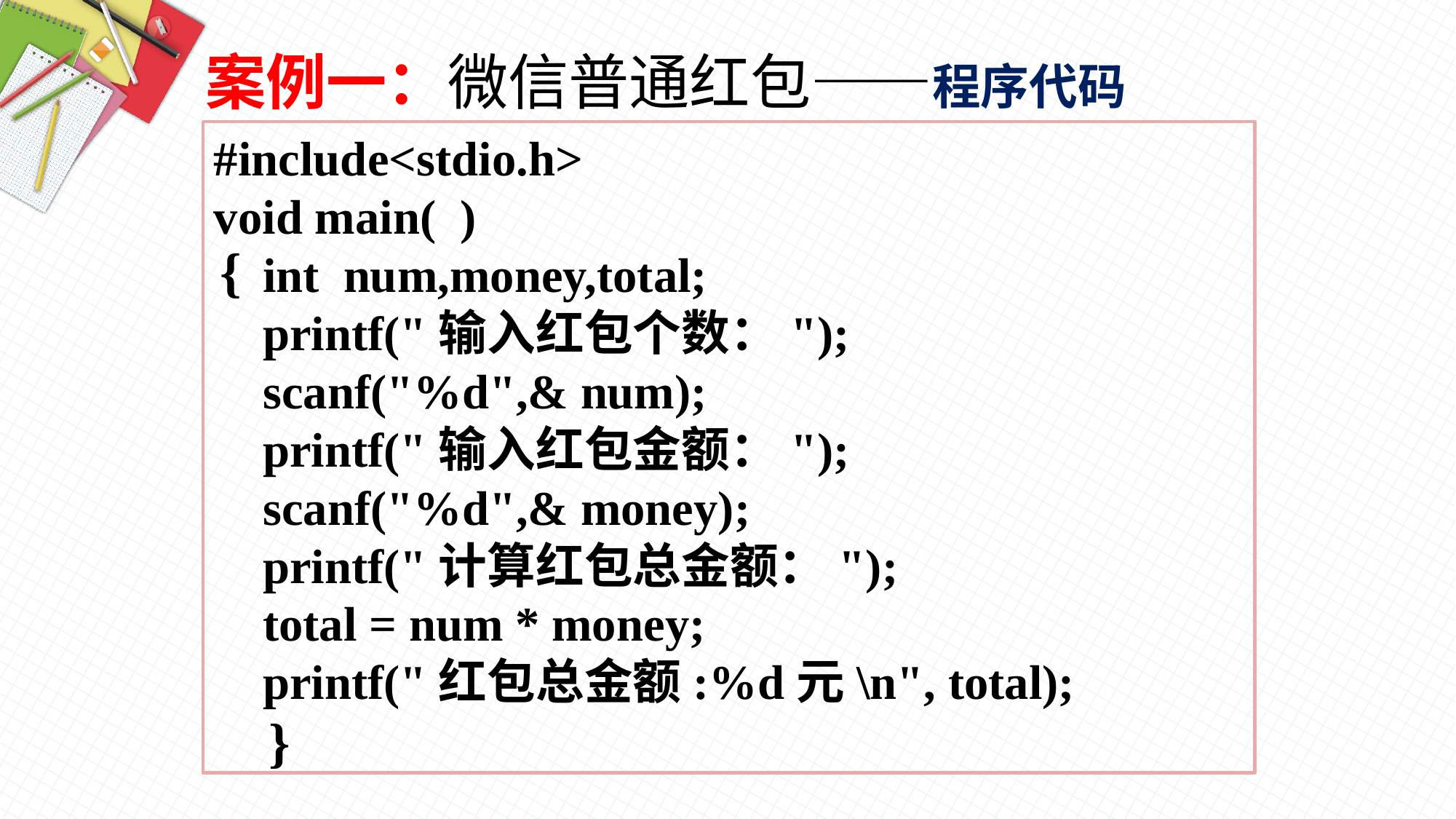

案例一：微信普通红包——程序代码
#include<stdio.h>
void main(  )
    int  num,money,total;
    printf("输入红包个数：");
    scanf("%d",& num);
    printf("输入红包金额：");
    scanf("%d",& money);
    printf("计算红包总金额：");
    total = num * money;
    printf("红包总金额:%d元\n", total);

{
}